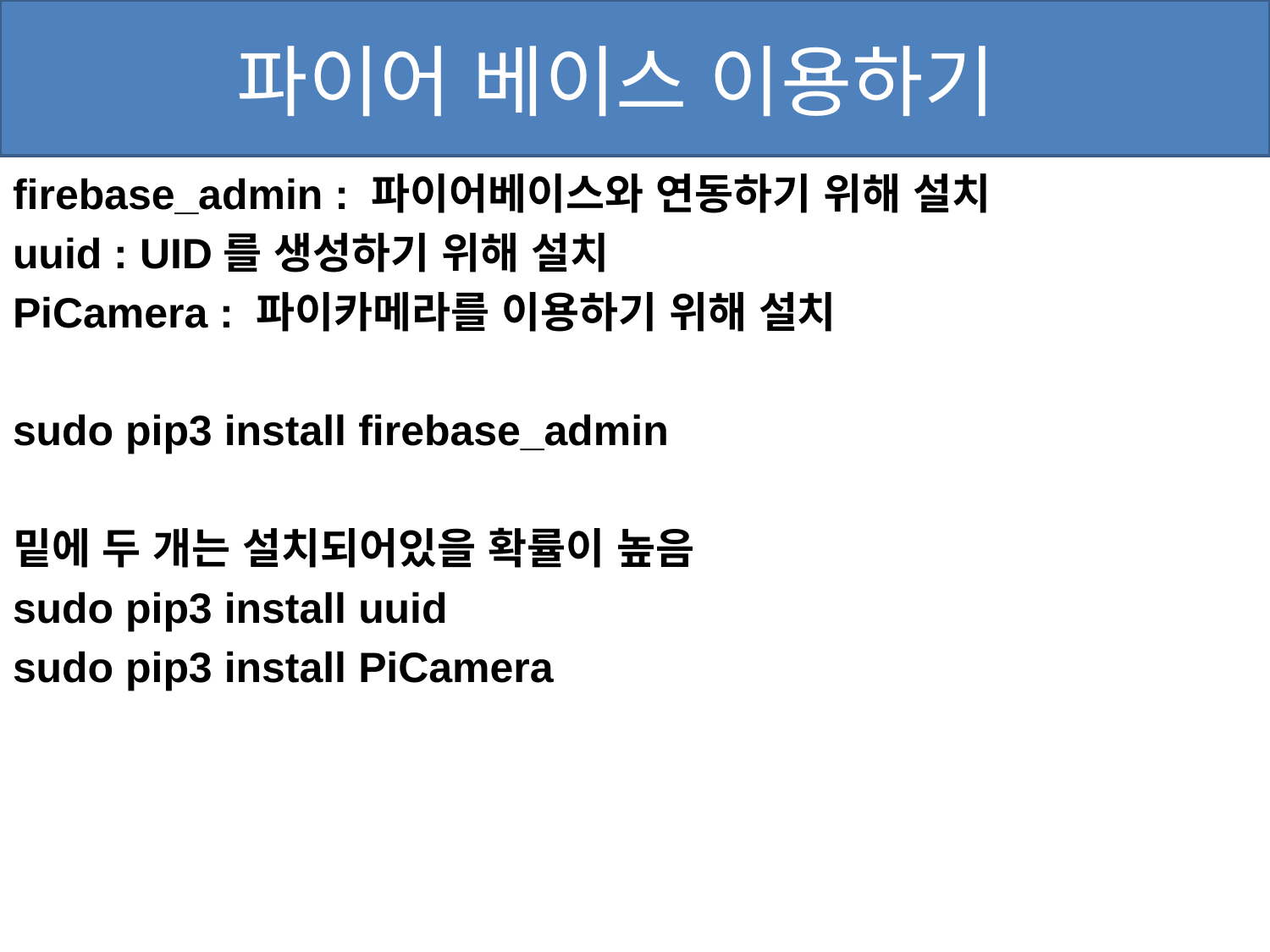

# 파이어 베이스 이용하기
firebase_admin : 파이어베이스와 연동하기 위해 설치
uuid : UID를 생성하기 위해 설치
PiCamera : 파이카메라를 이용하기 위해 설치

sudo pip3 install firebase_admin

밑에 두 개는 설치되어있을 확률이 높음
sudo pip3 install uuid
sudo pip3 install PiCamera